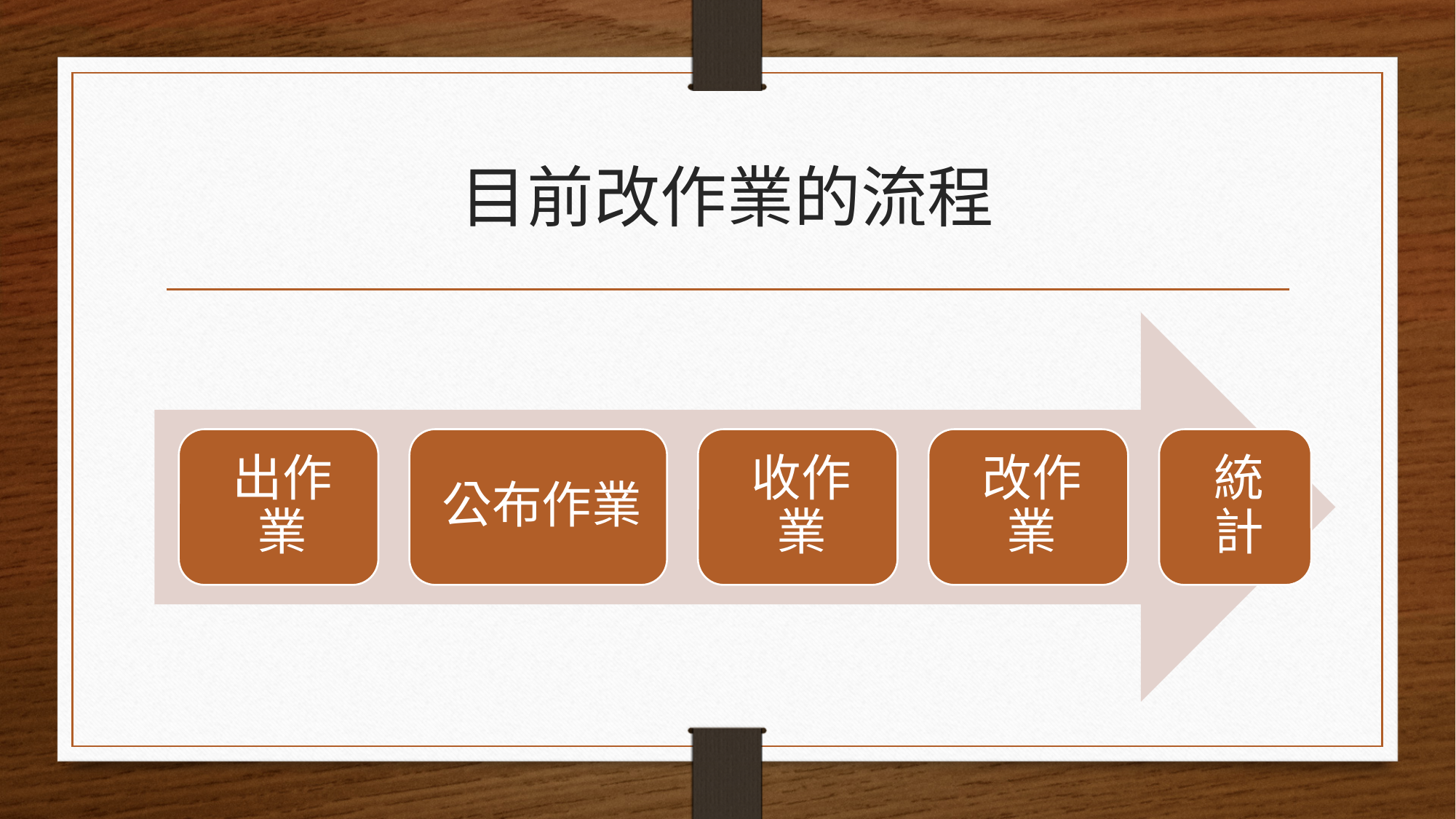

# 目前改作業的流程
出作業
公布作業
收作業
改作業
統計